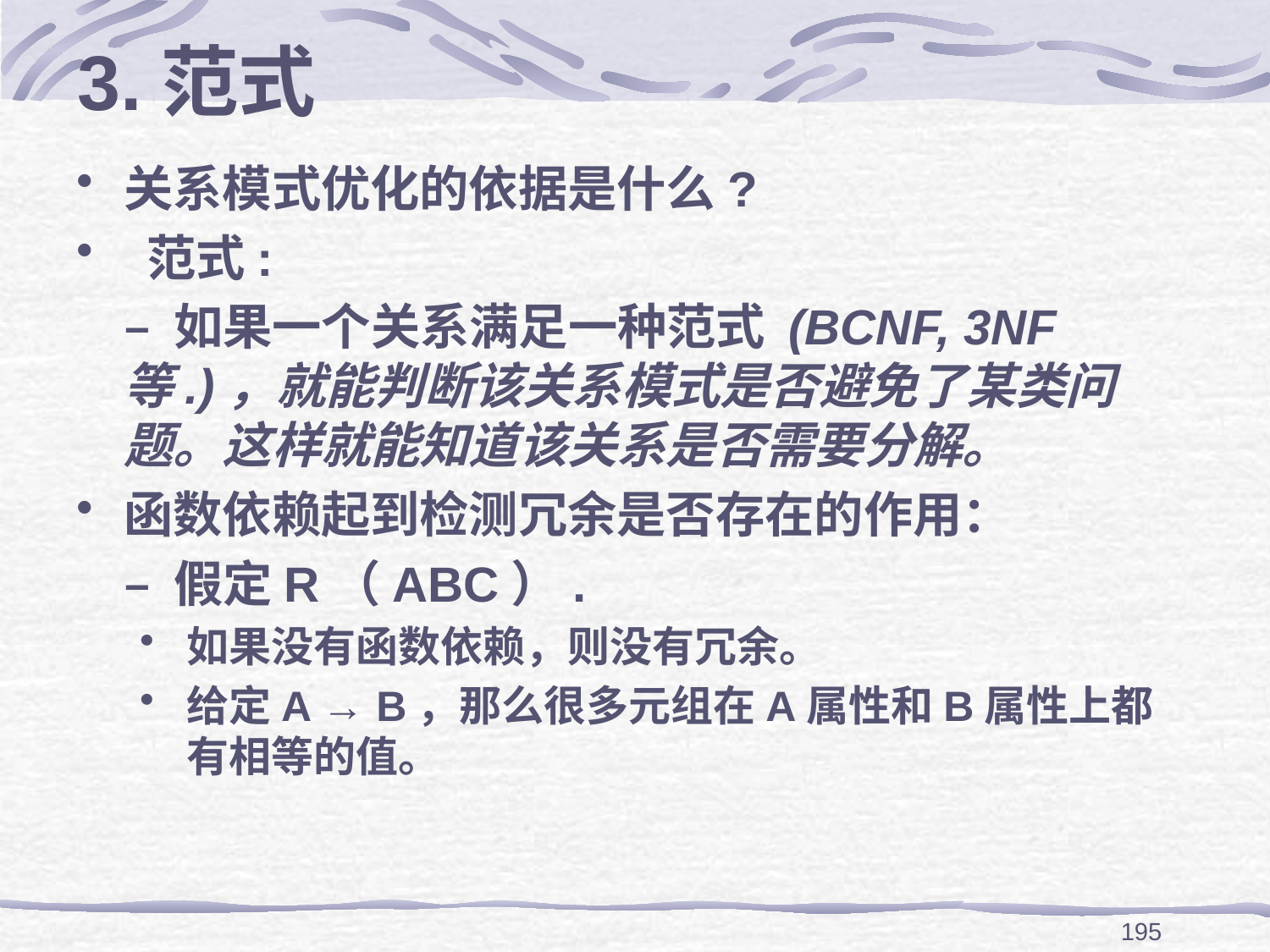

# 3.范式
关系模式优化的依据是什么?
 范式:
	– 如果一个关系满足一种范式 (BCNF, 3NF 等.)，就能判断该关系模式是否避免了某类问题。这样就能知道该关系是否需要分解。
函数依赖起到检测冗余是否存在的作用：
	– 假定R（ABC）.
如果没有函数依赖，则没有冗余。
给定A → B，那么很多元组在A属性和B属性上都有相等的值。
195